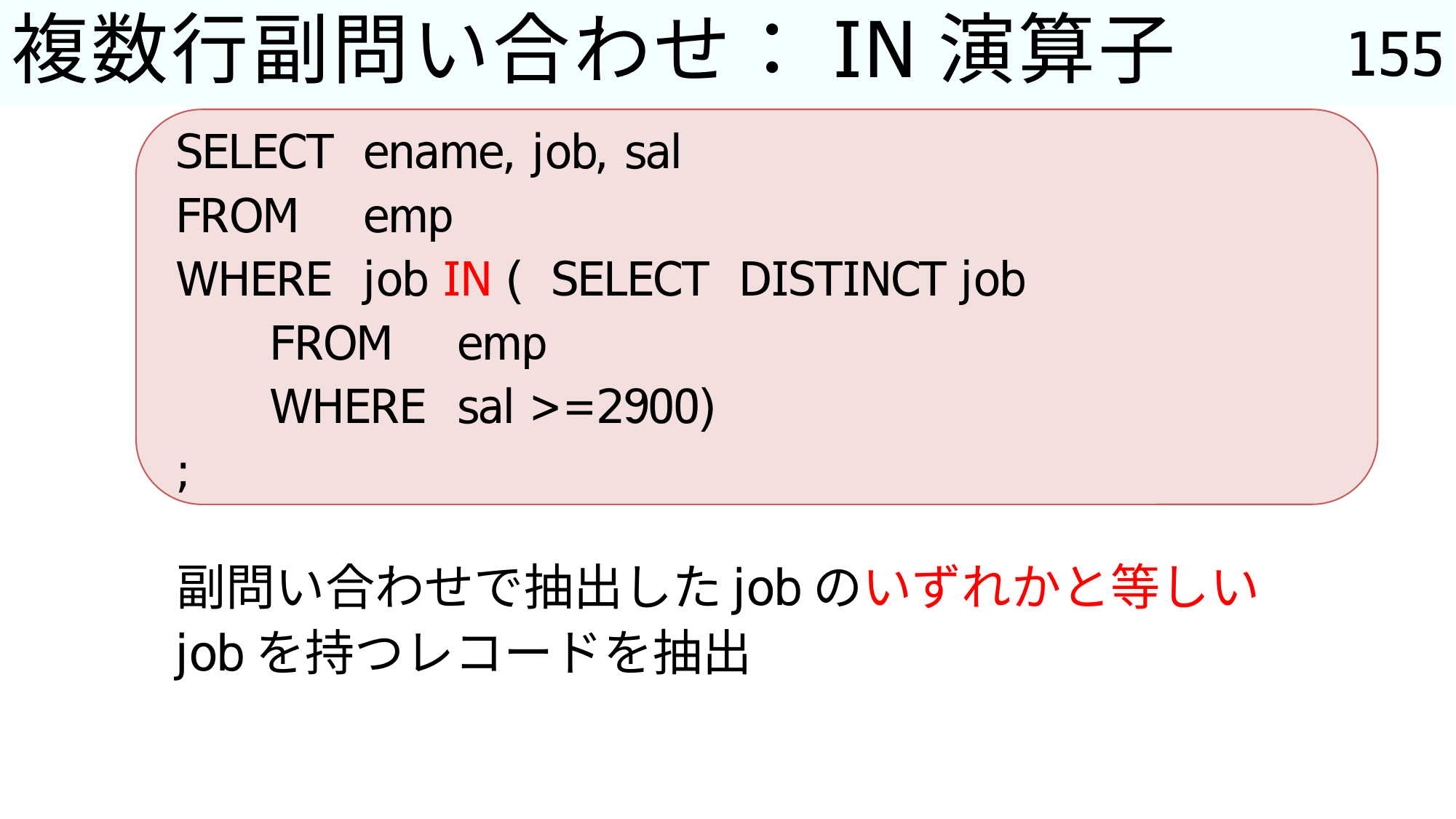

MANAGER
ANALIST
PRESIDENT
155
# 複数行副問い合わせ：IN演算子

SELECT		ename, job, sal
FROM		emp
WHERE		job IN (	SELECT 	DISTINCT job
					FROM	emp
					WHERE	sal >=2900)
;
副問い合わせで抽出したjobのいずれかと等しい
jobを持つレコードを抽出